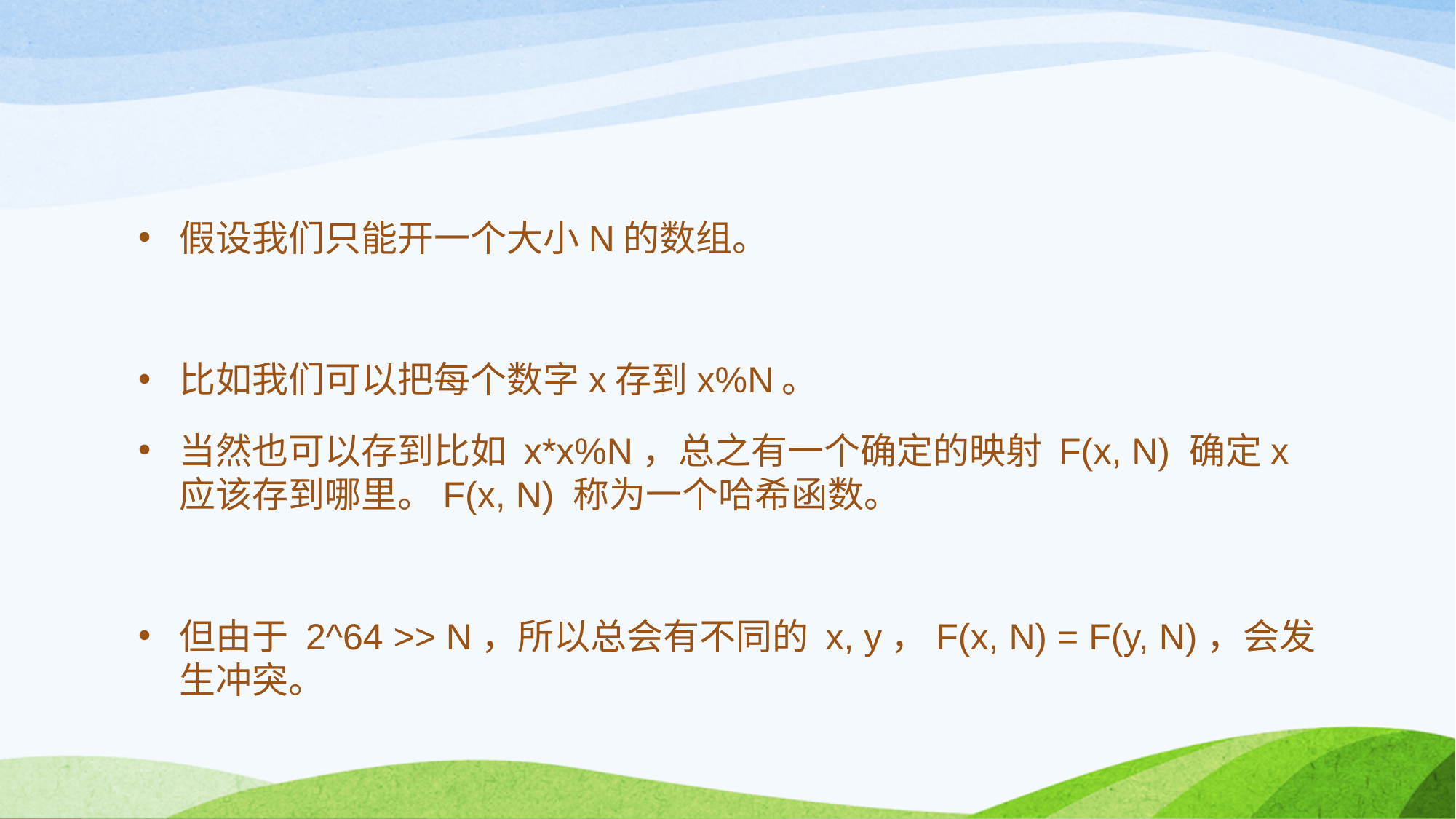

#
假设我们只能开一个大小N的数组。

比如我们可以把每个数字x存到x%N。
当然也可以存到比如 x*x%N，总之有一个确定的映射 F(x, N) 确定x应该存到哪里。F(x, N) 称为一个哈希函数。

但由于 2^64 >> N，所以总会有不同的 x, y，F(x, N) = F(y, N)，会发生冲突。